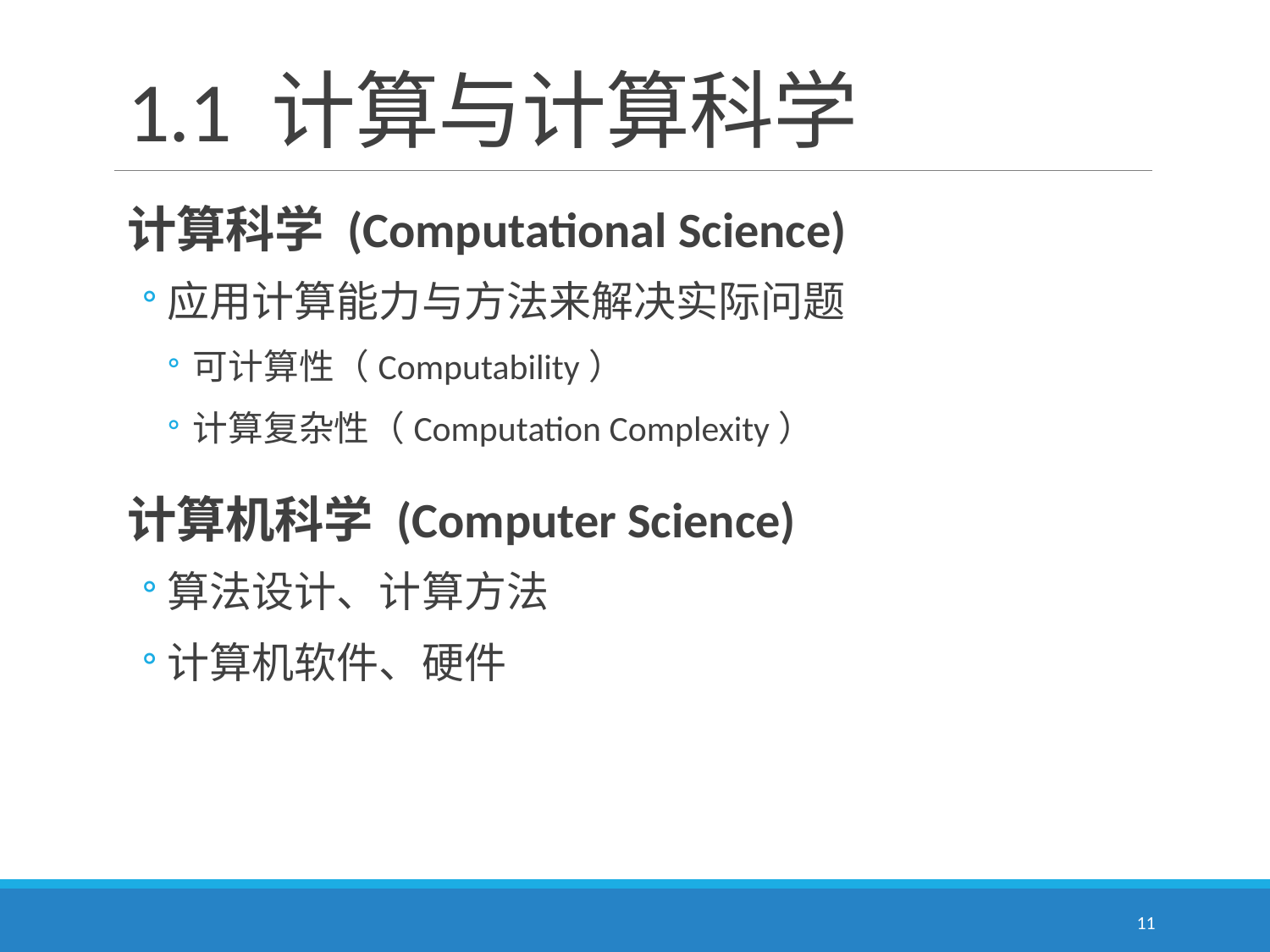

# 1.1 计算与计算科学
计算科学 (Computational Science)
应用计算能力与方法来解决实际问题
可计算性（Computability）
计算复杂性（Computation Complexity）
计算机科学 (Computer Science)
算法设计、计算方法
计算机软件、硬件

11